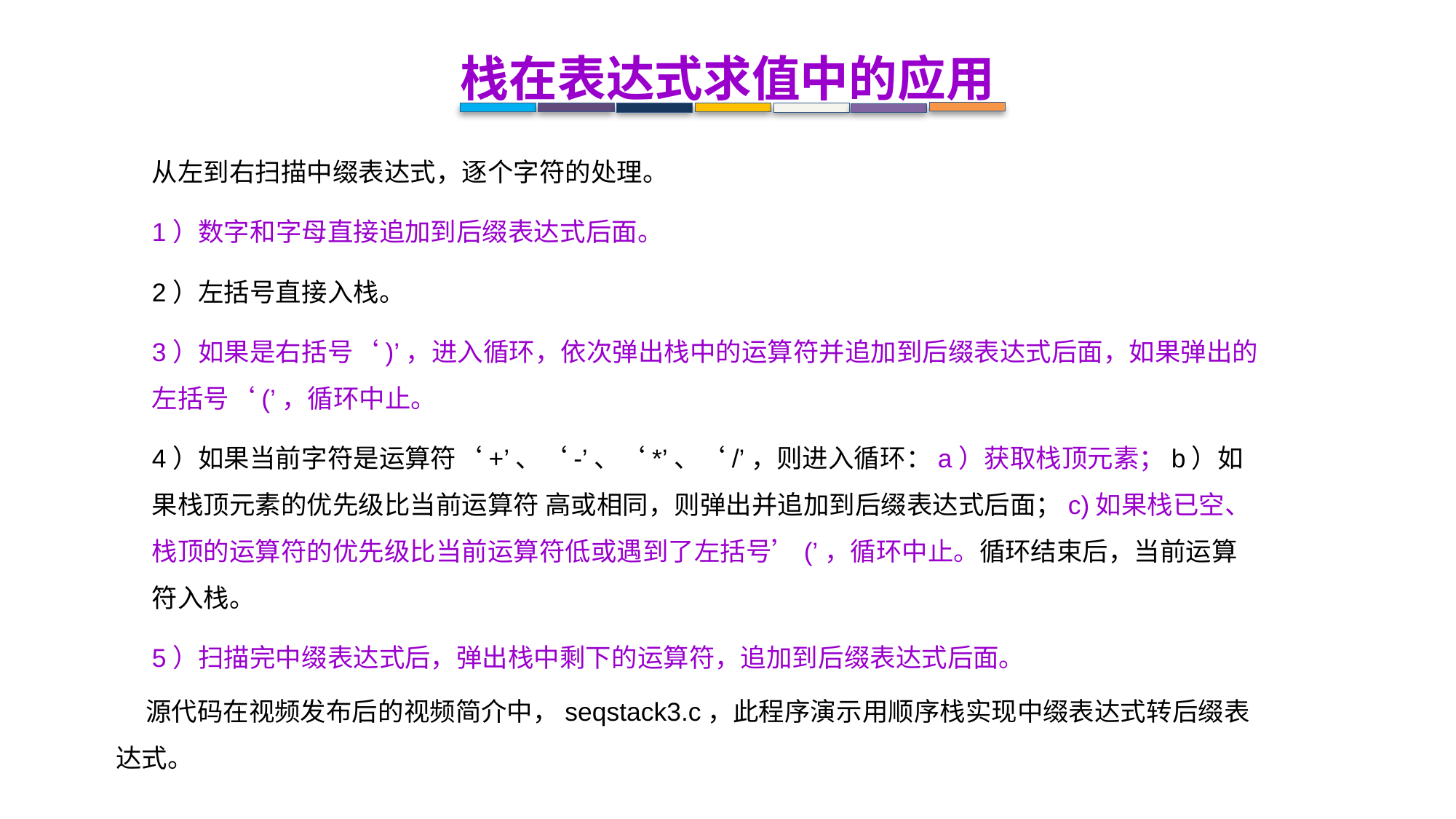

栈在表达式求值中的应用

从左到右扫描中缀表达式，逐个字符的处理。

1）数字和字母直接追加到后缀表达式后面。

2）左括号直接入栈。

3）如果是右括号‘)’，进入循环，依次弹出栈中的运算符并追加到后缀表达式后面，如果弹出的左括号‘(’，循环中止。

4）如果当前字符是运算符‘+’、‘-’、‘*’、‘/’，则进入循环：a）获取栈顶元素；b）如果栈顶元素的优先级比当前运算符 高或相同，则弹出并追加到后缀表达式后面；c)如果栈已空、栈顶的运算符的优先级比当前运算符低或遇到了左括号’(’，循环中止。循环结束后，当前运算符入栈。

5）扫描完中缀表达式后，弹出栈中剩下的运算符，追加到后缀表达式后面。
    源代码在视频发布后的视频简介中，seqstack3.c，此程序演示用顺序栈实现中缀表达式转后缀表达式。